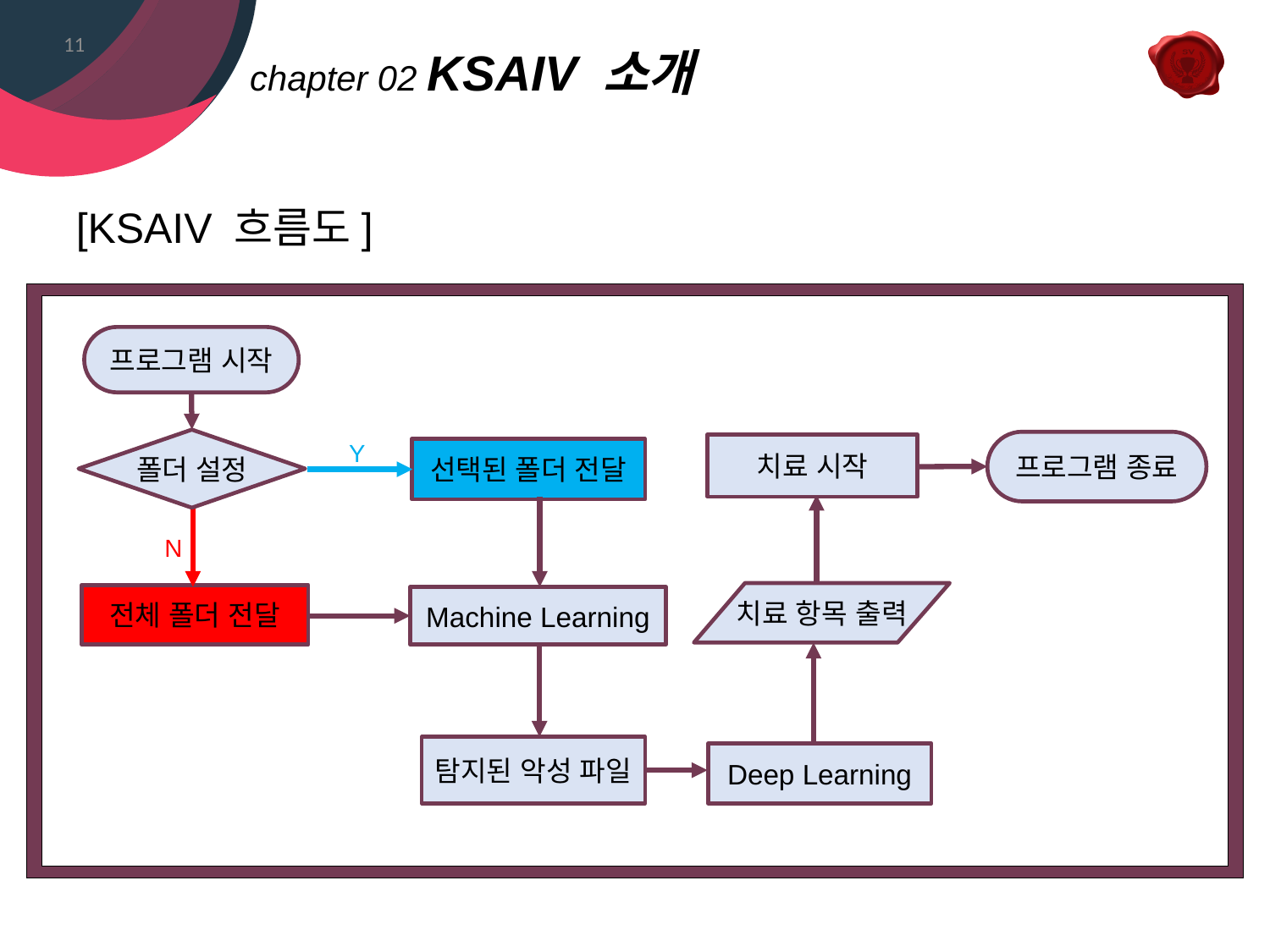

11
[KSAIV 흐름도]

프로그램 시작
Y
프로그램 종료
선택된 폴더 전달
N
치료 항목 출력
전체 폴더 전달
폴더 설정
치료 시작
Machine Learning
탐지된 악성 파일
Deep Learning